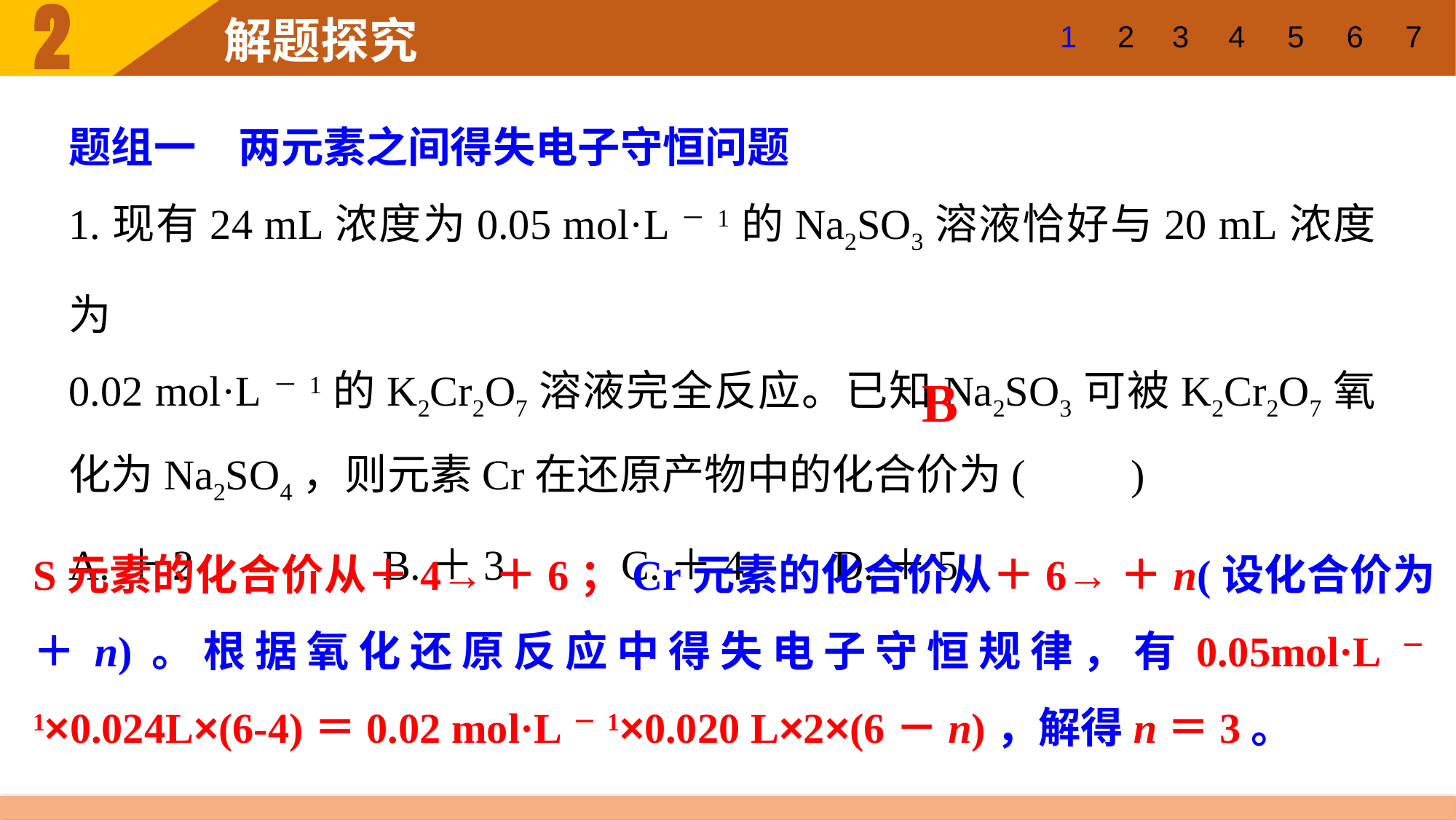

1
2
3
4
5
6
7
题组一　两元素之间得失电子守恒问题
1.现有24 mL浓度为0.05 mol·L－1的Na2SO3溶液恰好与20 mL浓度为
0.02 mol·L－1的K2Cr2O7溶液完全反应。已知Na2SO3可被K2Cr2O7氧化为Na2SO4，则元素Cr在还原产物中的化合价为(　　)
A.＋2  	         B.＋3           C.＋4  	D.＋5
B
S元素的化合价从＋4→＋6；Cr元素的化合价从＋6→＋n(设化合价为＋n)。根据氧化还原反应中得失电子守恒规律，有0.05mol·L－1×0.024L×(6-4)＝0.02 mol·L－1×0.020 L×2×(6－n)，解得n＝3。